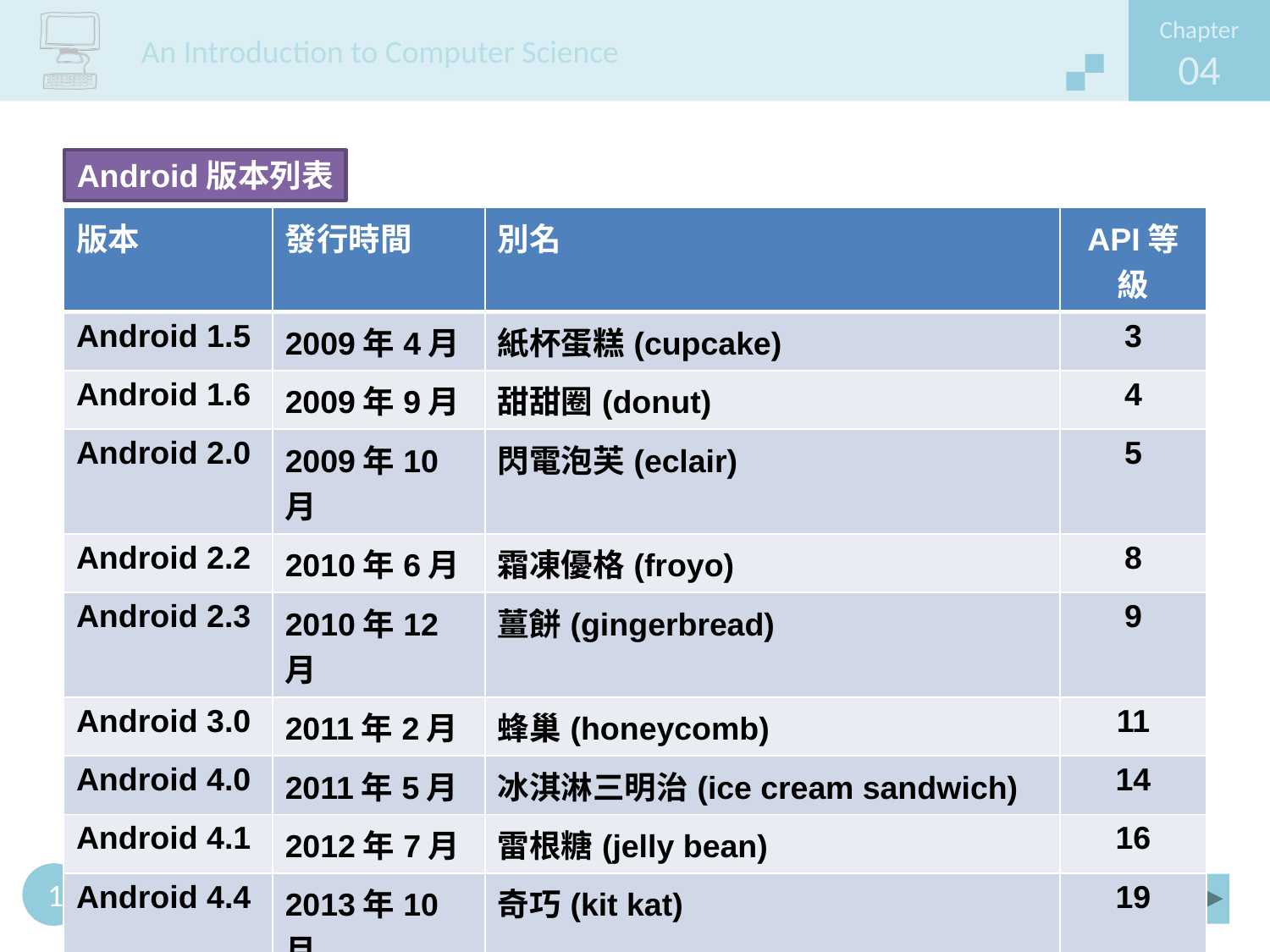

Android版本列表
| 版本 | 發行時間 | 別名 | API等級 |
| --- | --- | --- | --- |
| Android 1.5 | 2009年4月 | 紙杯蛋糕(cupcake) | 3 |
| Android 1.6 | 2009年9月 | 甜甜圈(donut) | 4 |
| Android 2.0 | 2009年10月 | 閃電泡芙(eclair) | 5 |
| Android 2.2 | 2010年6月 | 霜凍優格(froyo) | 8 |
| Android 2.3 | 2010年12月 | 薑餅(gingerbread) | 9 |
| Android 3.0 | 2011年2月 | 蜂巢(honeycomb) | 11 |
| Android 4.0 | 2011年5月 | 冰淇淋三明治(ice cream sandwich) | 14 |
| Android 4.1 | 2012年7月 | 雷根糖(jelly bean) | 16 |
| Android 4.4 | 2013年10月 | 奇巧(kit kat) | 19 |
| Android 5.0 | 2014年11月 | 棒棒糖(lollipop) | 21 |
| Android 6.0 | 2015年10月 | 棉花糖(Marshmallow) | 23 |
| Android 7.0 | 2016年8月 | 牛軋糖(Nougat) | 24 |
| Android 8.0 | 2017年8月 | 奧利奧(Oreo) | 26 |